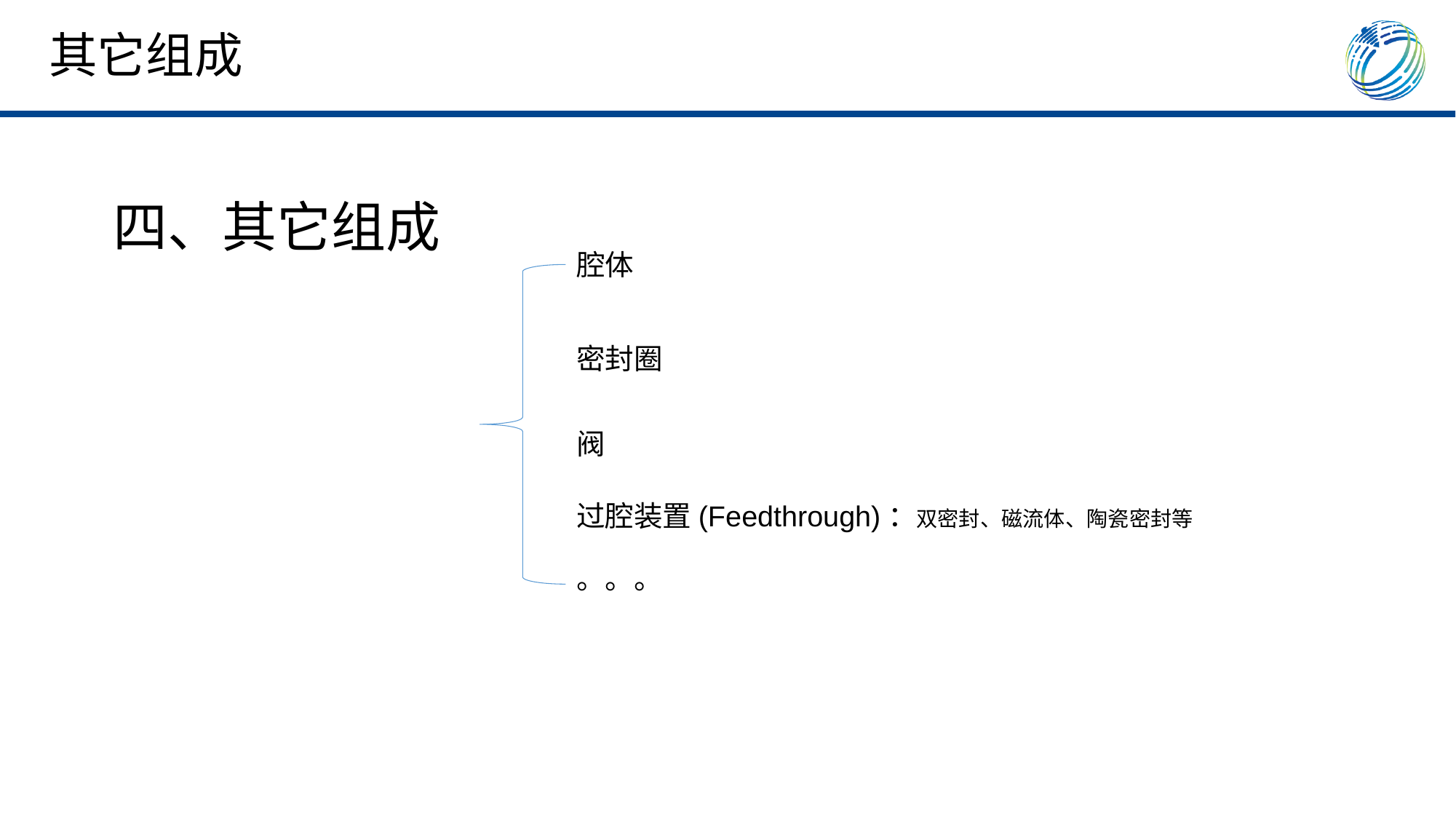

其它组成
四、其它组成
腔体

密封圈
阀
过腔装置(Feedthrough)：双密封、磁流体、陶瓷密封等
。。。